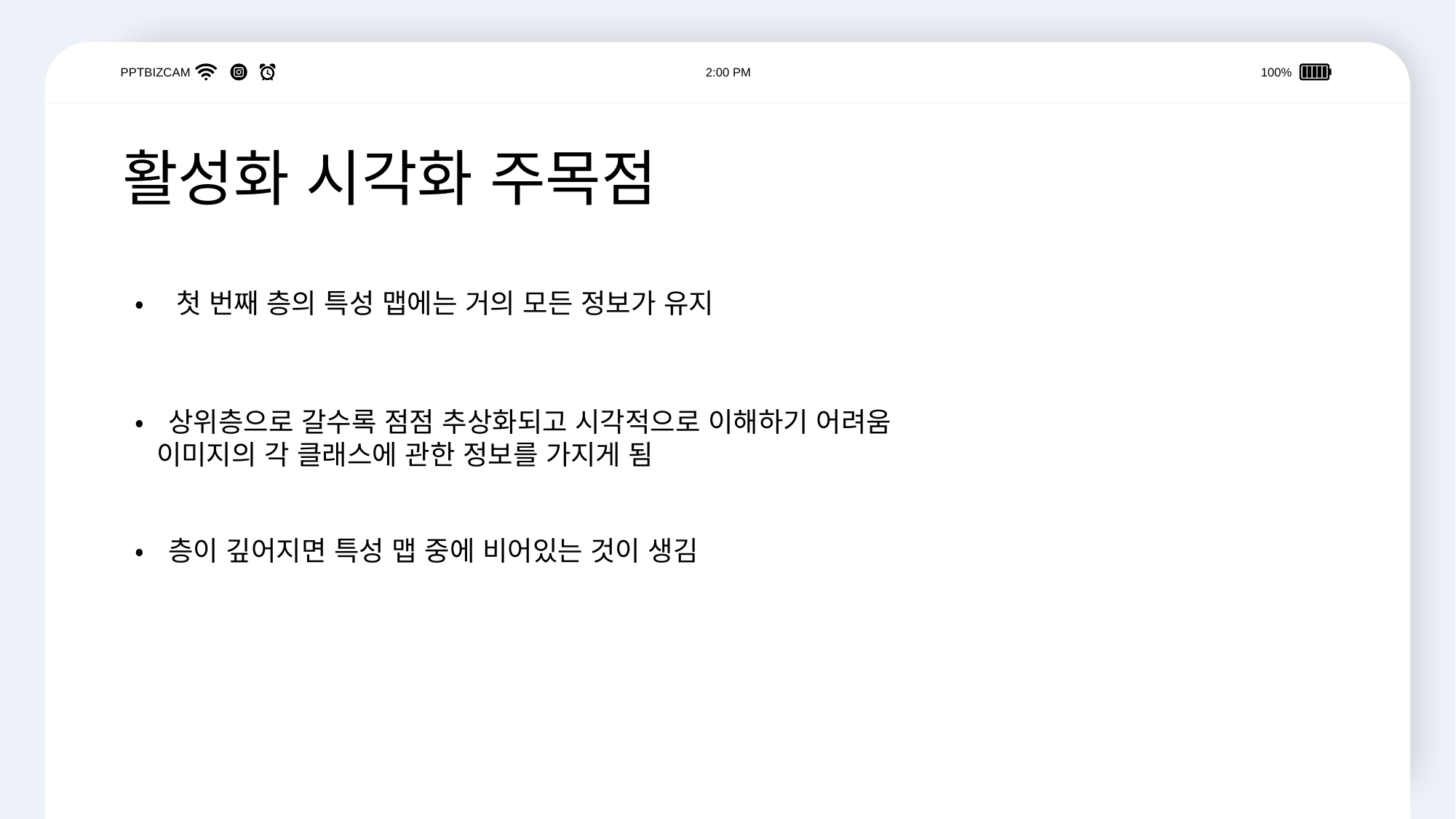

PPTBIZCAM
2:00 PM
100%

활성화 시각화 주목점
• 첫 번째 층의 특성 맵에는 거의 모든 정보가 유지
•상위층으로 갈수록 점점 추상화되고 시각적으로 이해하기 어려움
  이미지의 각 클래스에 관한 정보를 가지게 됨
•층이 깊어지면 특성 맵 중에 비어있는 것이 생김